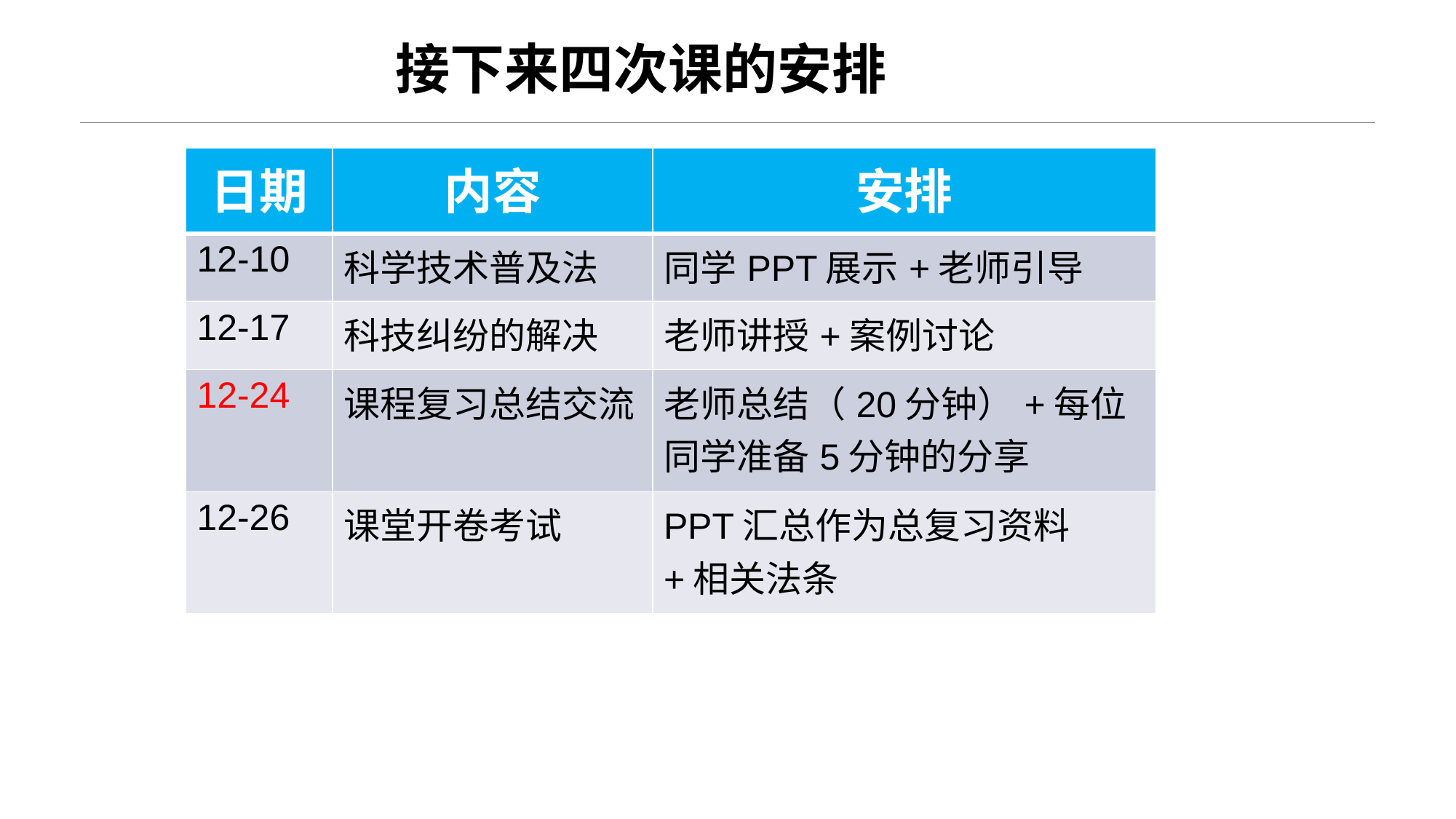

# 接下来四次课的安排
| 日期 | 内容 | 安排 |
| --- | --- | --- |
| 12-10 | 科学技术普及法 | 同学PPT展示+老师引导 |
| 12-17 | 科技纠纷的解决 | 老师讲授+案例讨论 |
| 12-24 | 课程复习总结交流 | 老师总结（20分钟）+每位同学准备5分钟的分享 |
| 12-26 | 课堂开卷考试 | PPT汇总作为总复习资料+相关法条 |